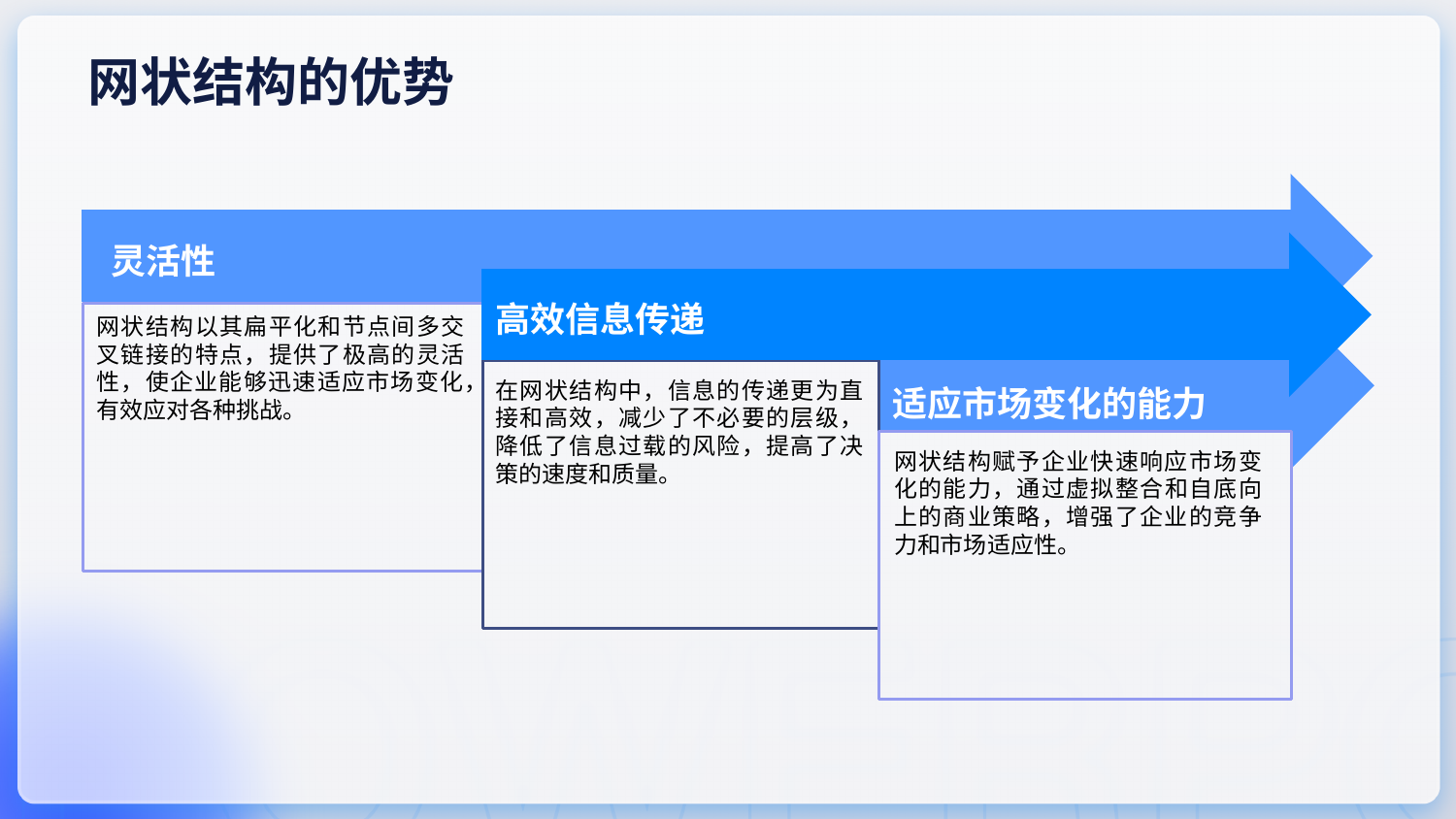

网状结构的优势

灵活性

高效信息传递
网状结构以其扁平化和节点间多交叉链接的特点，提供了极高的灵活性，使企业能够迅速适应市场变化，有效应对各种挑战。

在网状结构中，信息的传递更为直接和高效，减少了不必要的层级，降低了信息过载的风险，提高了决策的速度和质量。

适应市场变化的能力

网状结构赋予企业快速响应市场变化的能力，通过虚拟整合和自底向上的商业策略，增强了企业的竞争力和市场适应性。